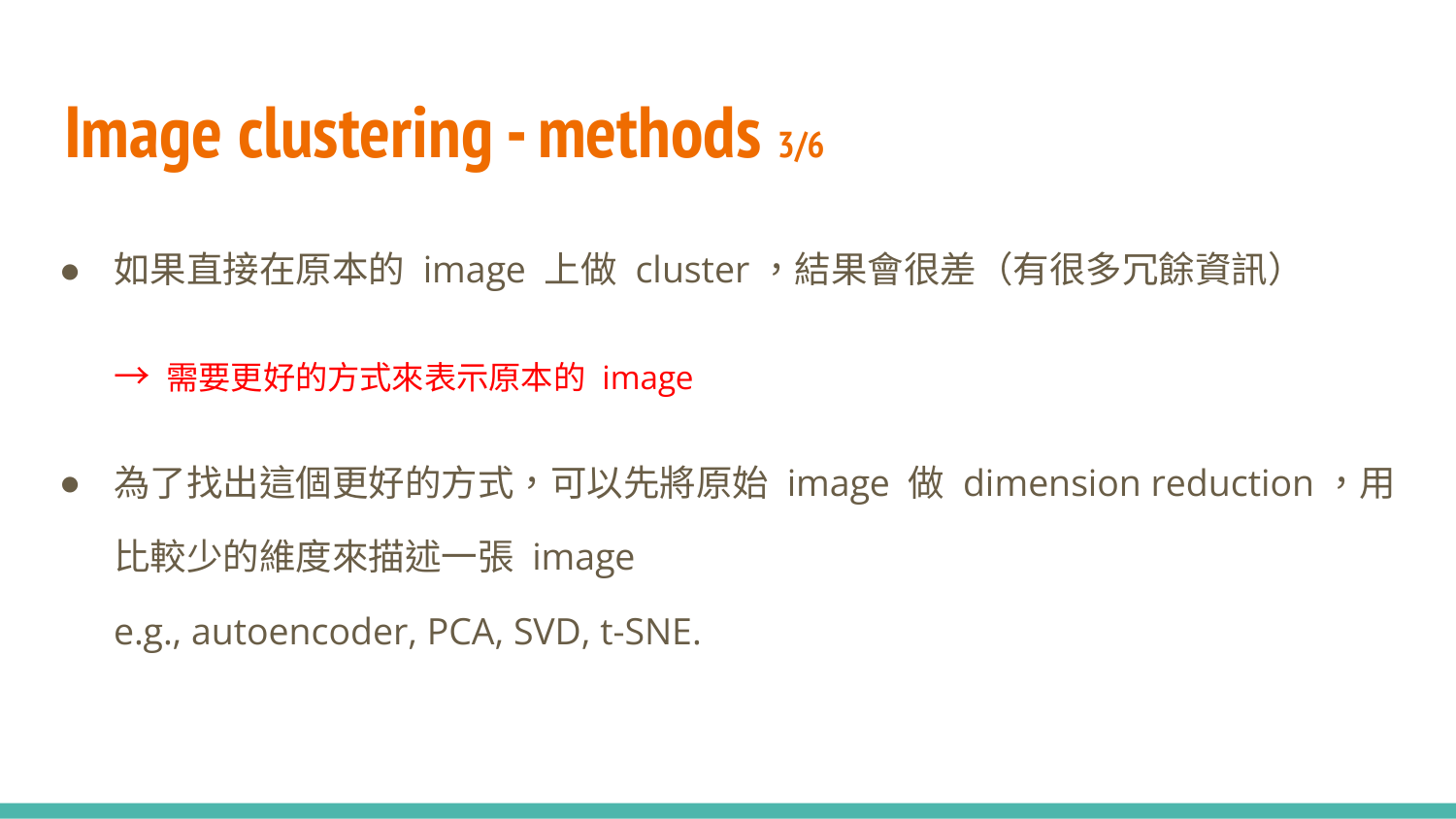

# Image clustering - methods 3/6
如果直接在原本的 image 上做 cluster，結果會很差（有很多冗餘資訊）
→ 需要更好的方式來表示原本的 image
為了找出這個更好的方式，可以先將原始 image 做 dimension reduction，用比較少的維度來描述一張 image
e.g., autoencoder, PCA, SVD, t-SNE.